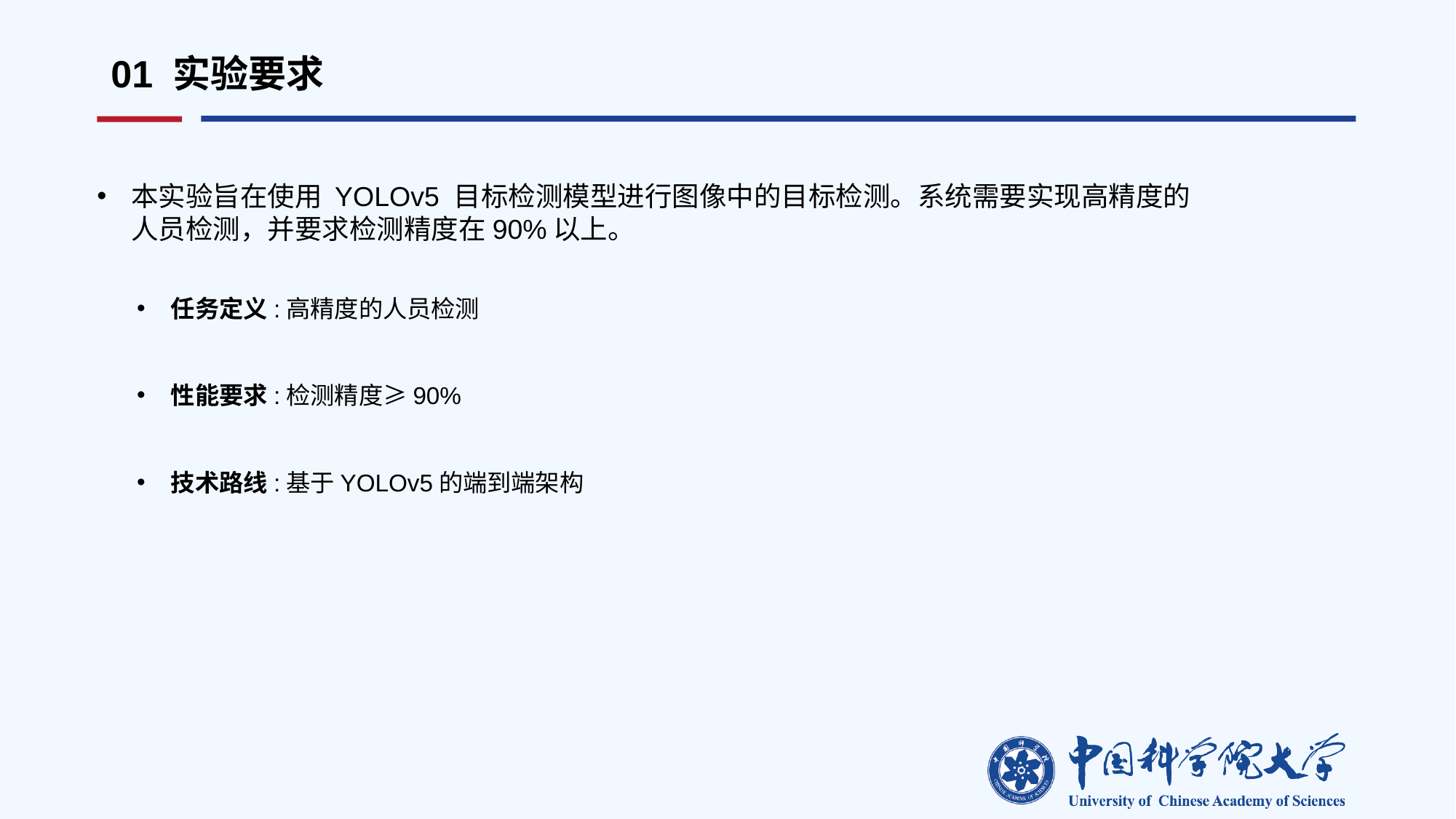

01 实验要求
本实验旨在使用 YOLOv5 目标检测模型进行图像中的目标检测。系统需要实现高精度的人员检测，并要求检测精度在90%以上。
任务定义:高精度的人员检测

性能要求:检测精度≥90%

技术路线:基于YOLOv5的端到端架构